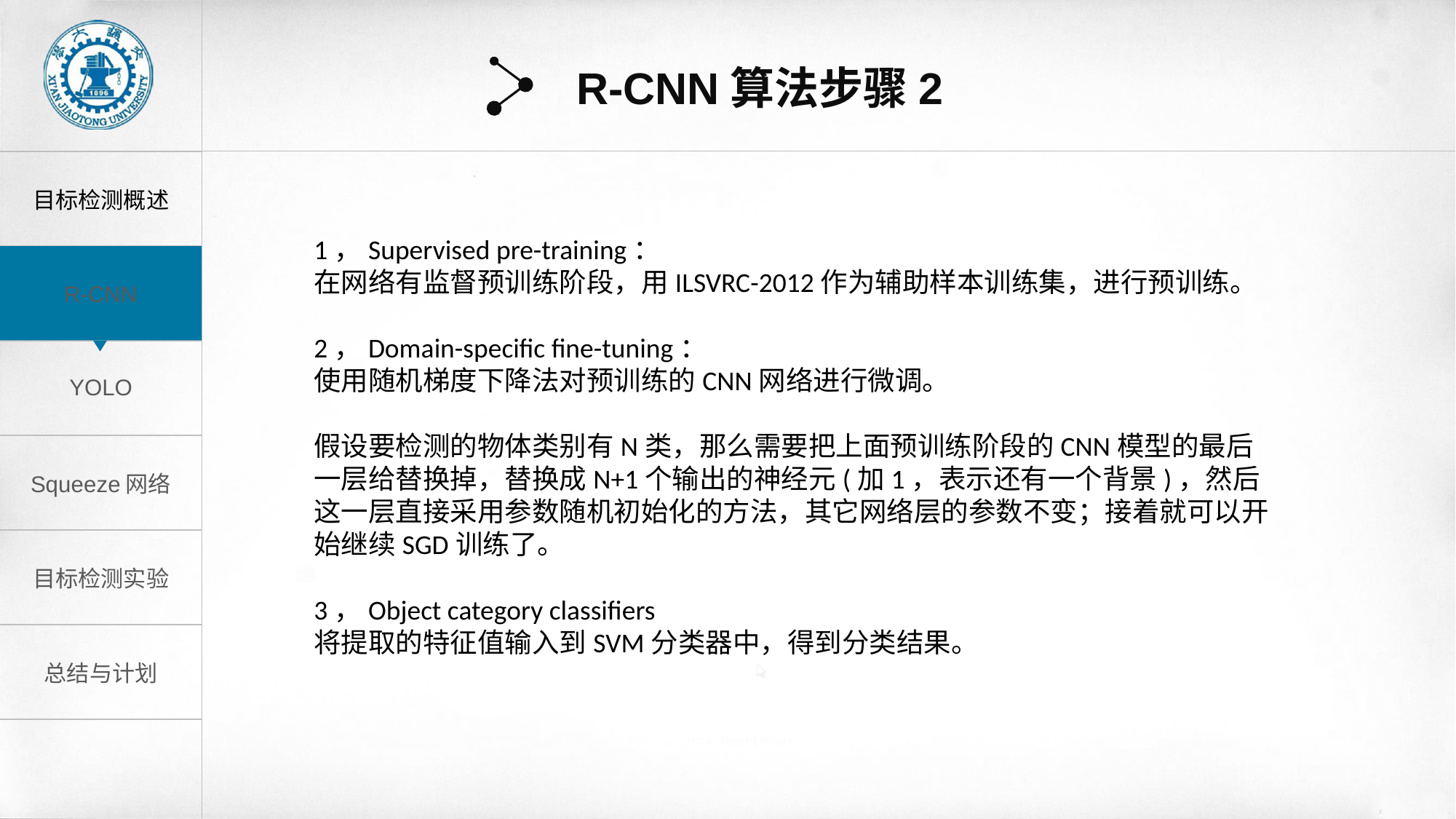

R-CNN算法步骤2
1，Supervised pre-training：
在网络有监督预训练阶段，用ILSVRC-2012作为辅助样本训练集，进行预训练。

2，Domain-specific fine-tuning：
使用随机梯度下降法对预训练的CNN网络进行微调。

假设要检测的物体类别有N类，那么需要把上面预训练阶段的CNN模型的最后一层给替换掉，替换成N+1个输出的神经元(加1，表示还有一个背景)，然后这一层直接采用参数随机初始化的方法，其它网络层的参数不变；接着就可以开始继续SGD训练了。

3，Object category classifiers
将提取的特征值输入到SVM分类器中，得到分类结果。